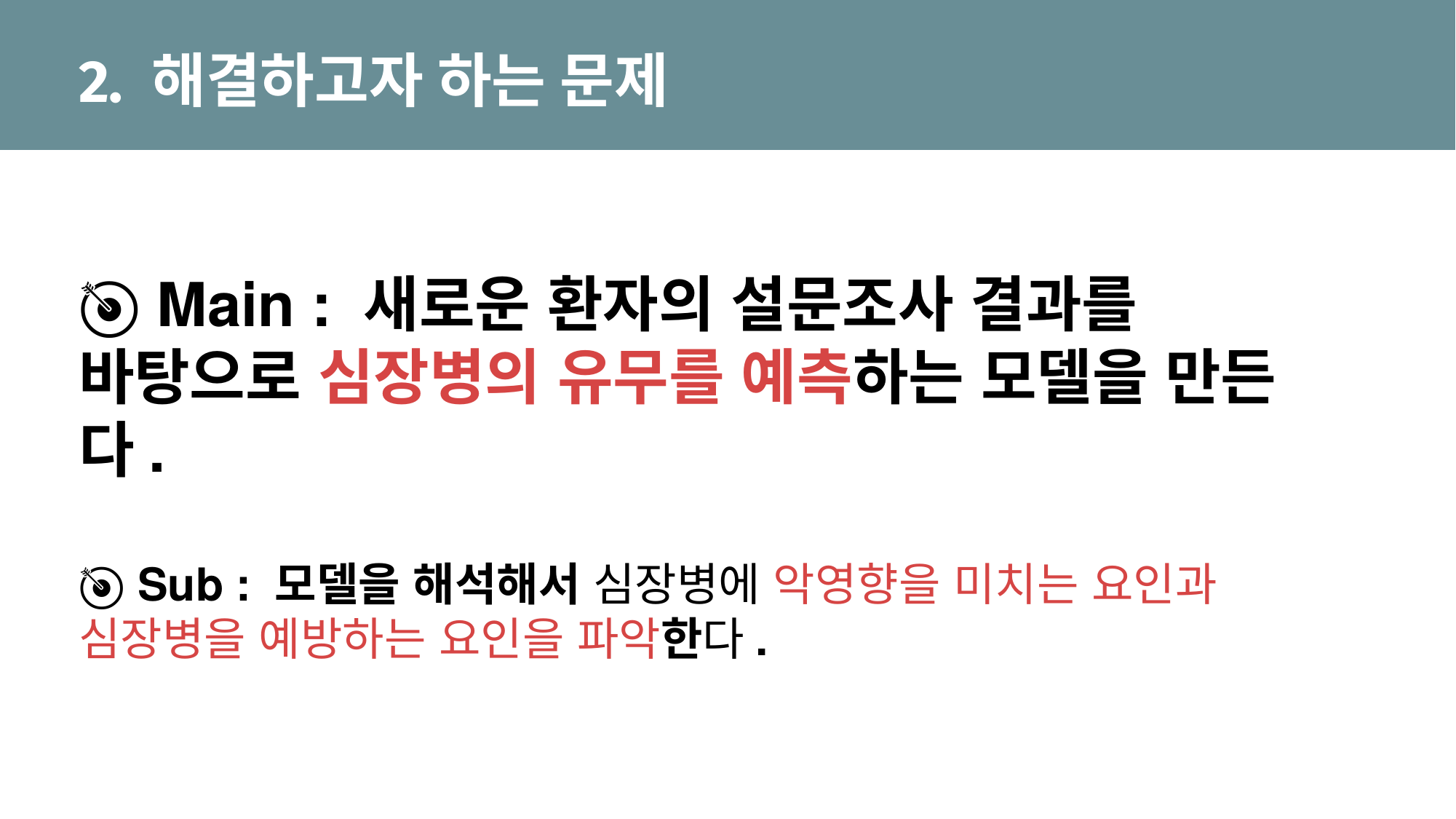

# 2. 해결하고자 하는 문제
🎯 Main : 새로운 환자의 설문조사 결과를 바탕으로 심장병의 유무를 예측하는 모델을 만든다.

🎯 Sub : 모델을 해석해서 심장병에 악영향을 미치는 요인과 심장병을 예방하는 요인을 파악한다.